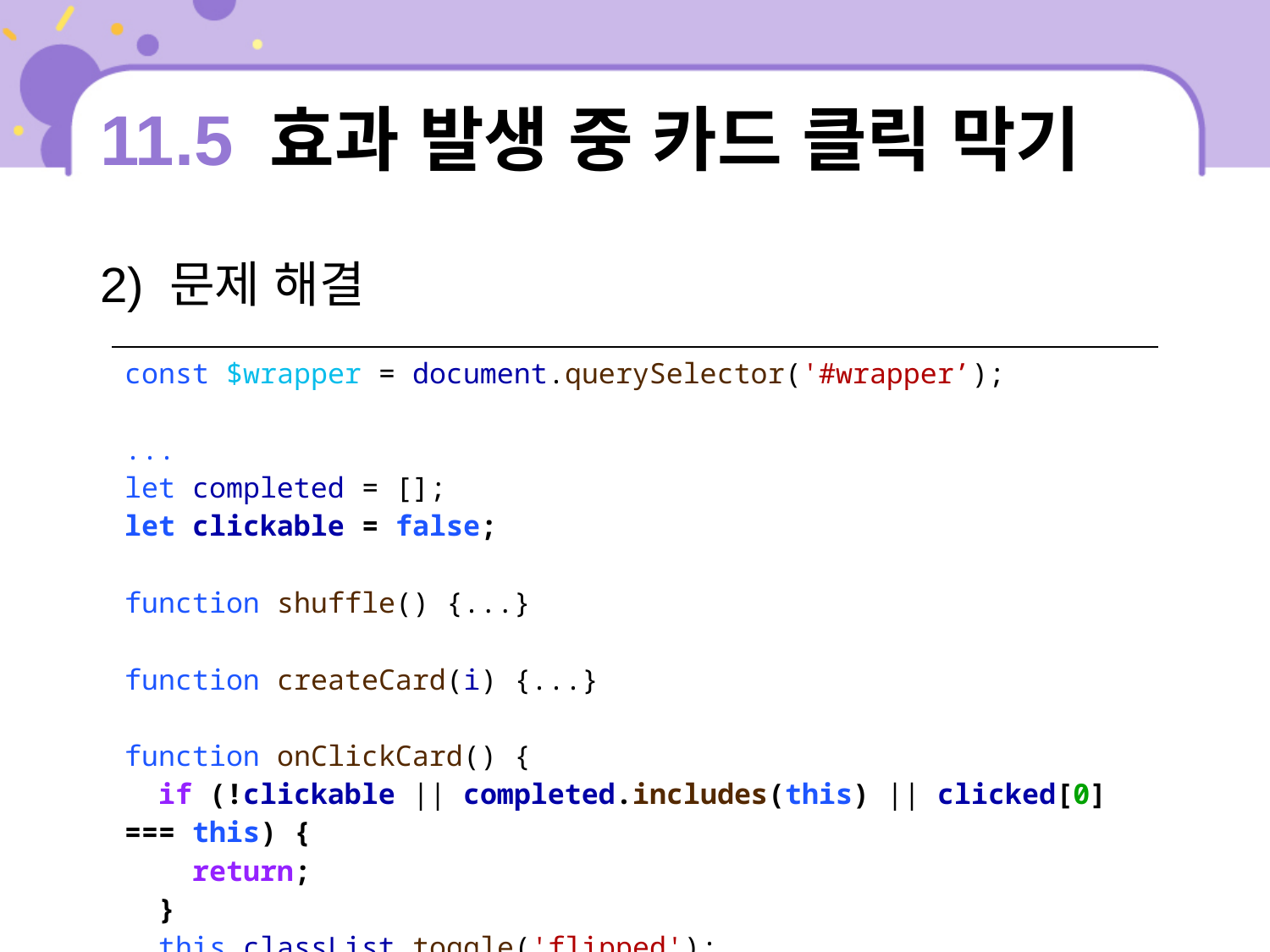

# 11.5 효과 발생 중 카드 클릭 막기
2) 문제 해결
| const $wrapper = document.querySelector('#wrapper’); ... let completed = []; let clickable = false; function shuffle() {...} function createCard(i) {...} function onClickCard() { if (!clickable || completed.includes(this) || clicked[0] === this) { return; } this.classList.toggle('flipped'); ... } |
| --- |